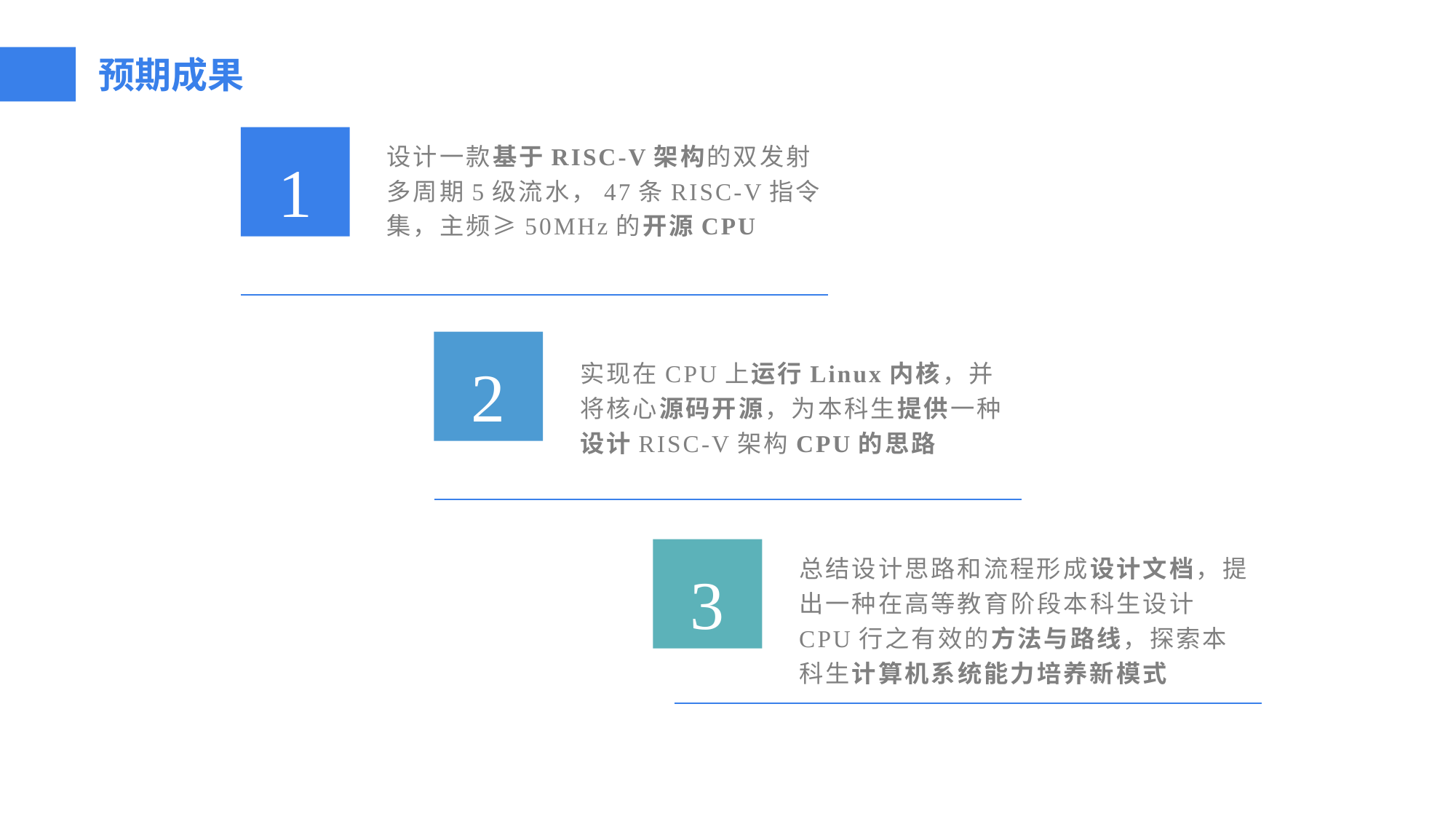

预期成果
1
设计一款基于RISC-V架构的双发射多周期5级流水，47条RISC-V指令集，主频≥50MHz的开源CPU
2
实现在CPU上运行Linux内核，并将核心源码开源，为本科生提供一种设计RISC-V架构CPU的思路
3
总结设计思路和流程形成设计文档，提出一种在高等教育阶段本科生设计CPU行之有效的方法与路线，探索本科生计算机系统能力培养新模式